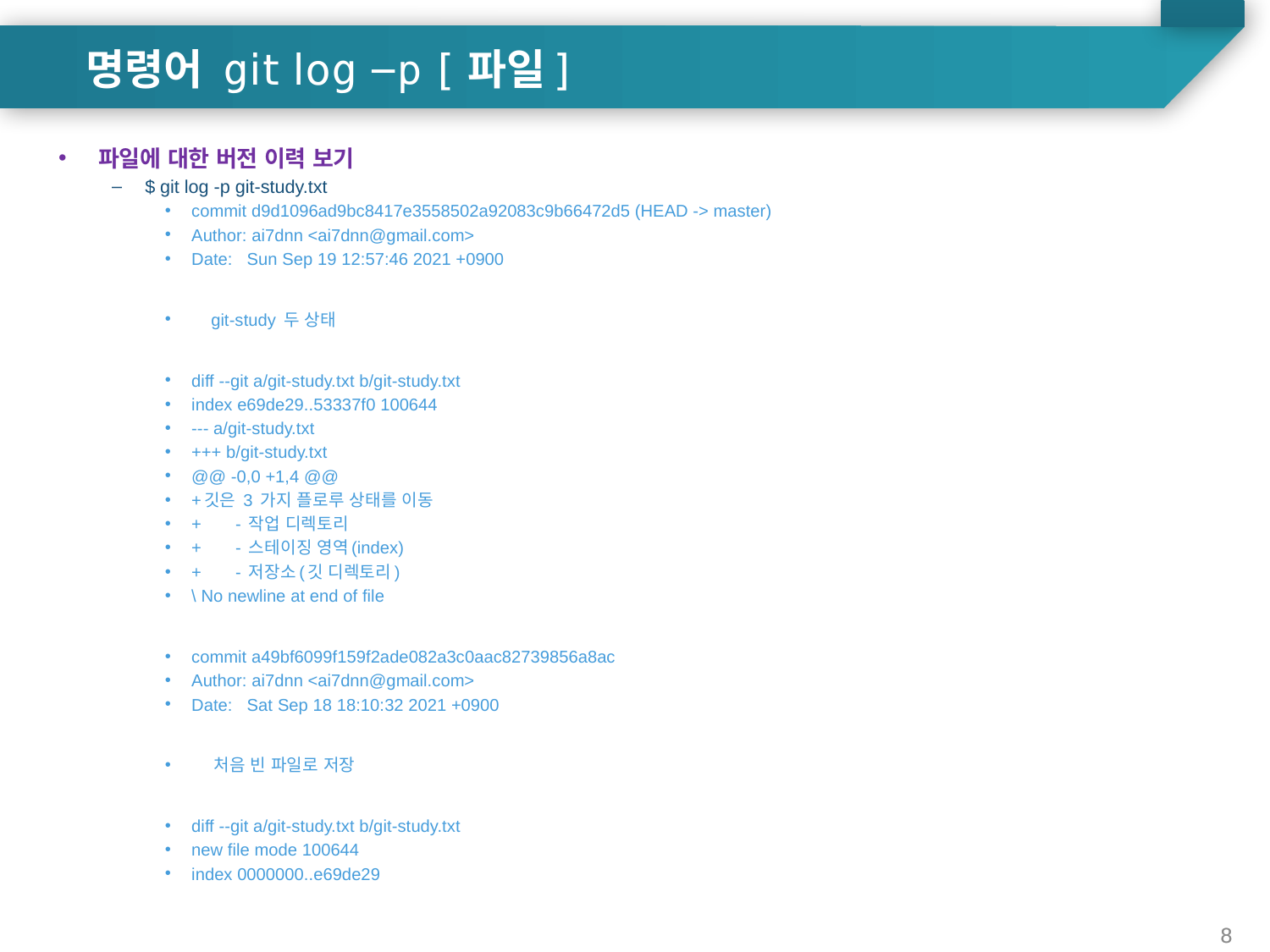

명령어 git log –p [파일]
파일에 대한 버전 이력 보기
$ git log -p git-study.txt
commit d9d1096ad9bc8417e3558502a92083c9b66472d5 (HEAD -> master)
Author: ai7dnn <ai7dnn@gmail.com>
Date:   Sun Sep 19 12:57:46 2021 +0900

    git-study 두 상태

diff --git a/git-study.txt b/git-study.txt
index e69de29..53337f0 100644
--- a/git-study.txt
+++ b/git-study.txt
@@ -0,0 +1,4 @@
+깃은 3 가지 플로루 상태를 이동
+       - 작업 디렉토리
+       - 스테이징 영역(index)
+       - 저장소(깃 디렉토리)
\ No newline at end of file

commit a49bf6099f159f2ade082a3c0aac82739856a8ac
Author: ai7dnn <ai7dnn@gmail.com>
Date:   Sat Sep 18 18:10:32 2021 +0900

    처음 빈 파일로 저장

diff --git a/git-study.txt b/git-study.txt
new file mode 100644
index 0000000..e69de29
8